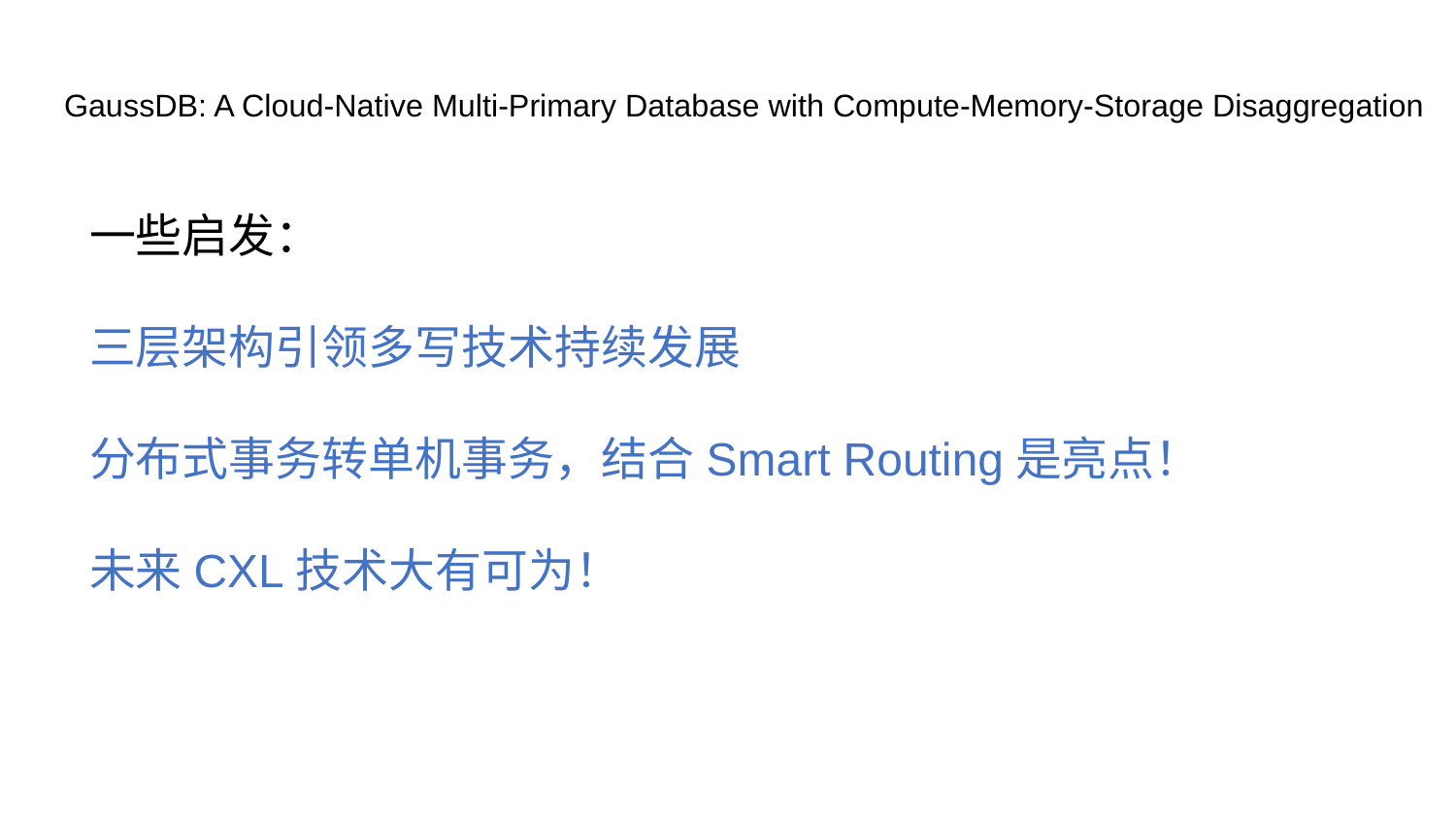

# GaussDB: A Cloud-Native Multi-Primary Database with Compute-Memory-Storage Disaggregation

一些启发：

三层架构引领多写技术持续发展

分布式事务转单机事务，结合Smart Routing是亮点！

未来CXL技术大有可为！